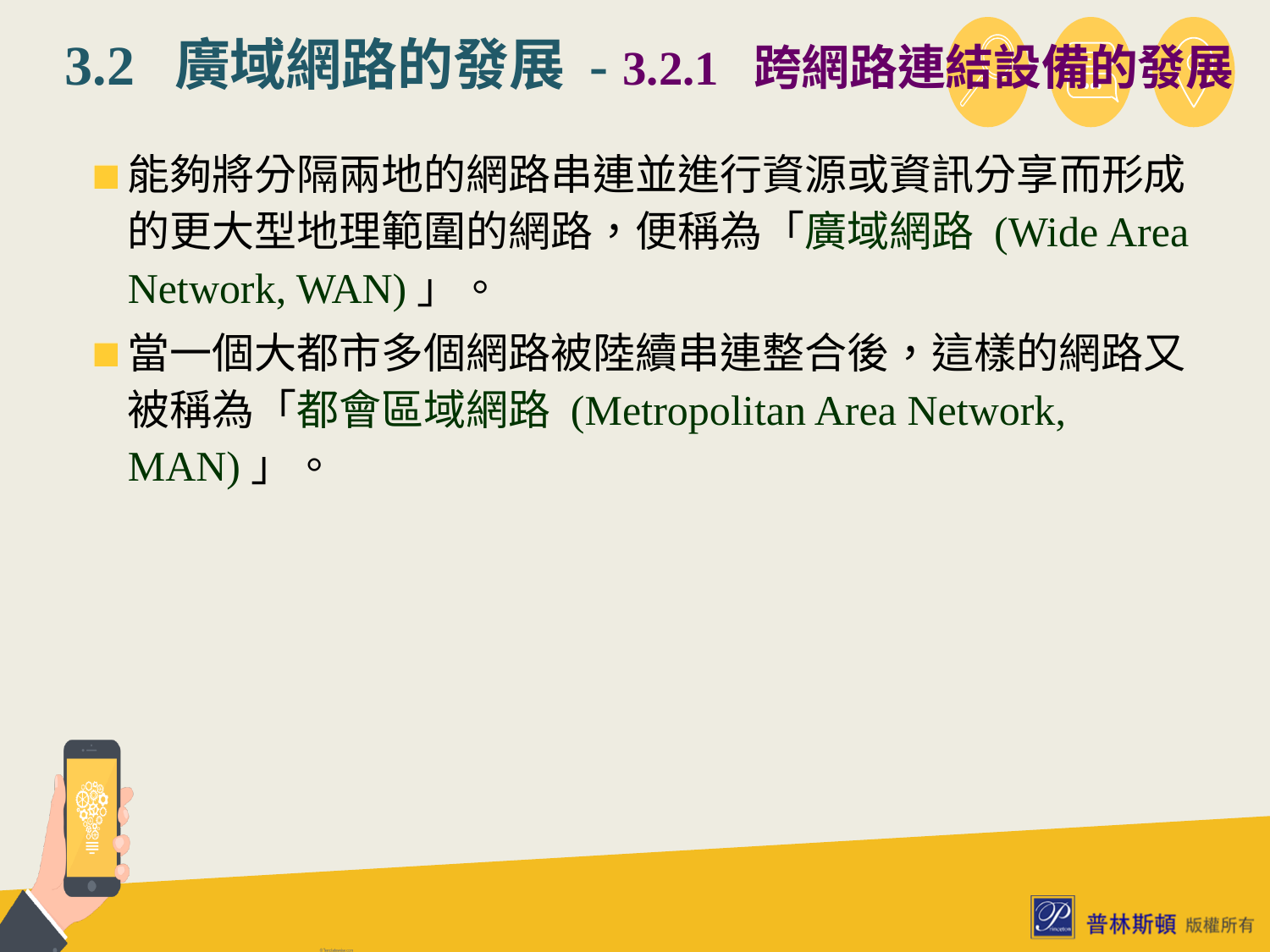

# 3.2  廣域網路的發展 - 3.2.1  跨網路連結設備的發展
能夠將分隔兩地的網路串連並進行資源或資訊分享而形成的更大型地理範圍的網路，便稱為「廣域網路 (Wide Area Network, WAN)」。
當一個大都市多個網路被陸續串連整合後，這樣的網路又被稱為「都會區域網路 (Metropolitan Area Network, MAN)」。